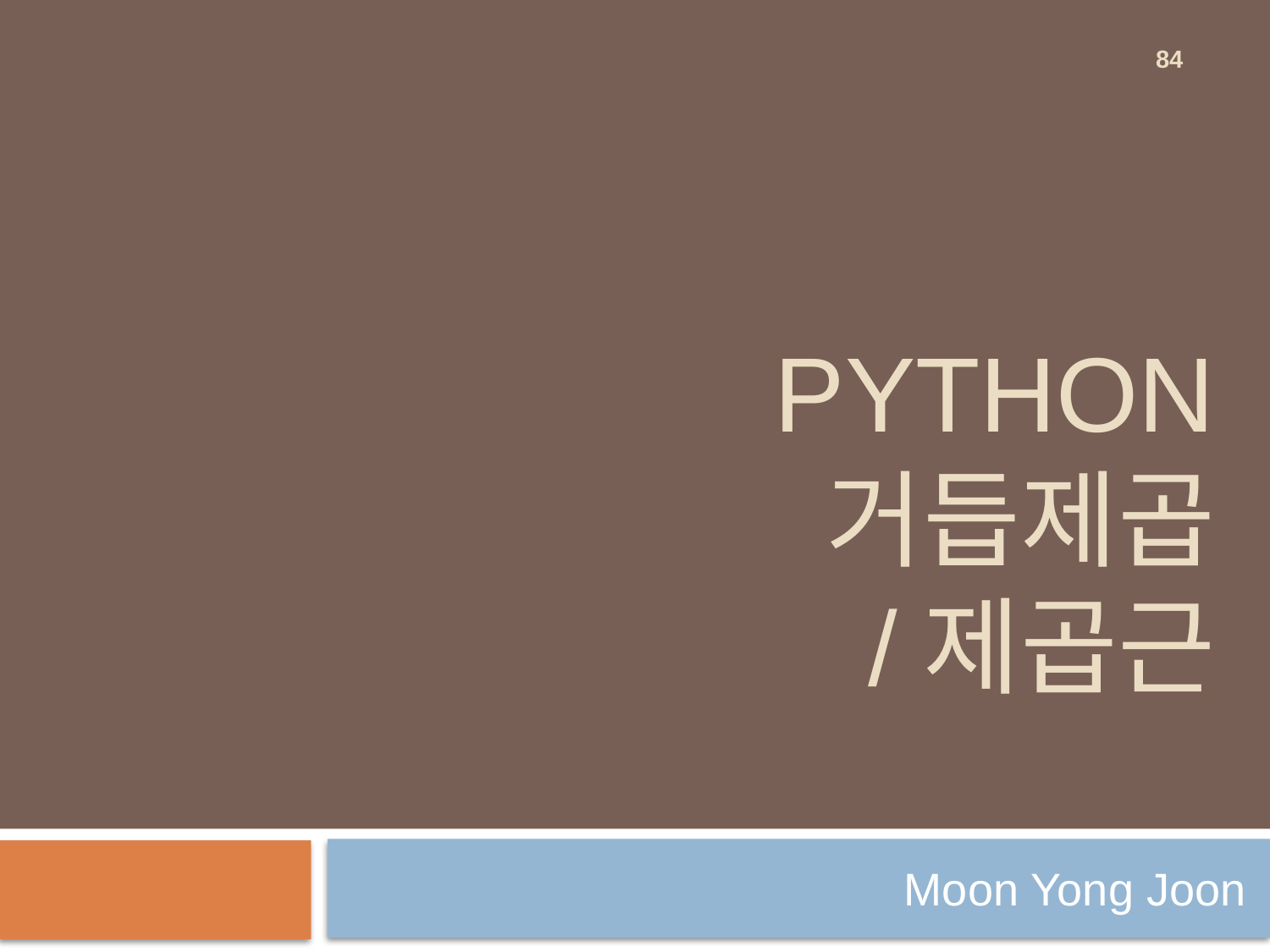

84
# Python 거듭제곱 /제곱근
Moon Yong Joon